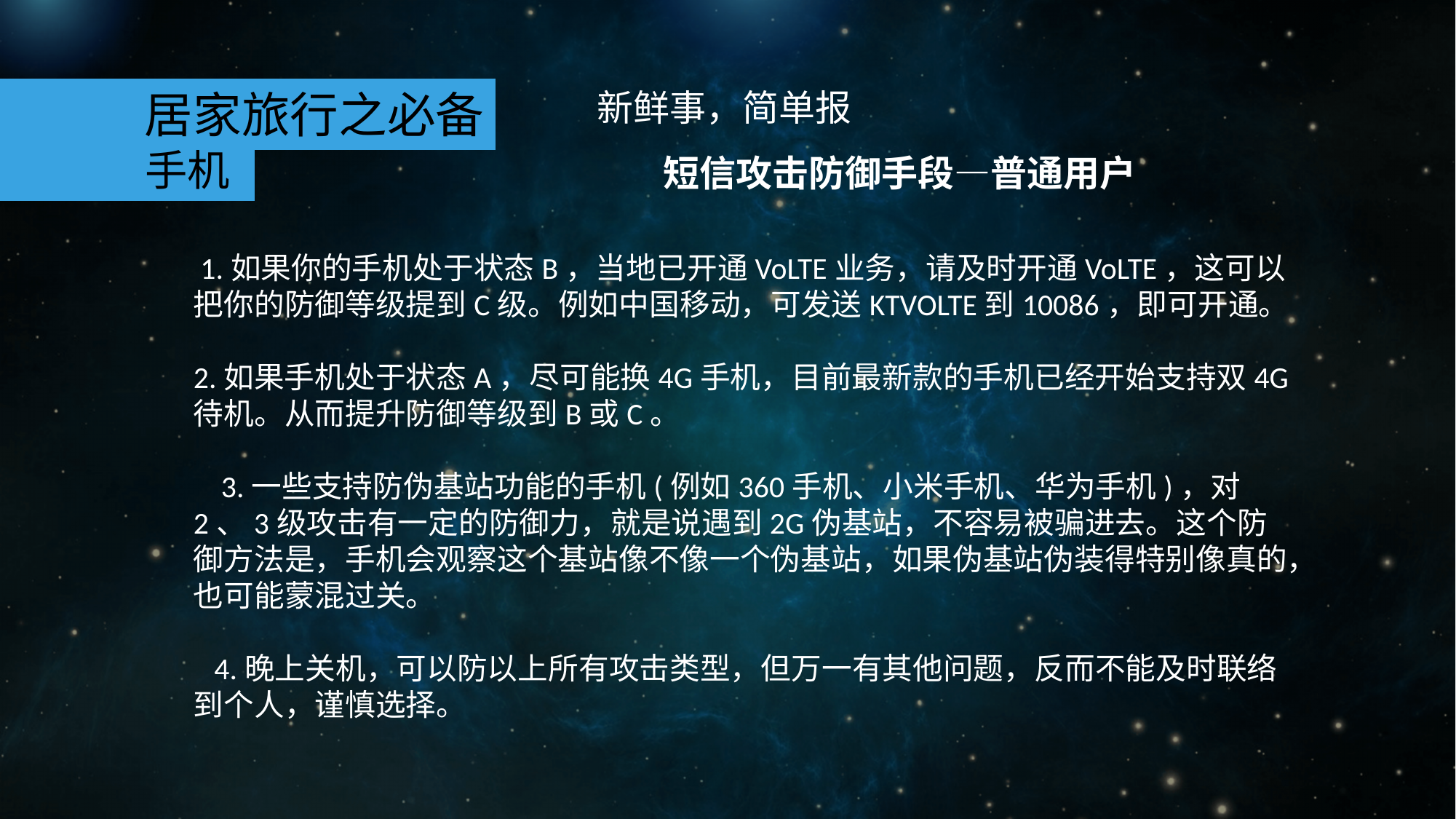

新鲜事，简单报
       短信攻击防御手段—普通用户

居家旅行之必备

手机
 1.如果你的手机处于状态B，当地已开通VoLTE业务，请及时开通VoLTE，这可以把你的防御等级提到C级。例如中国移动，可发送KTVOLTE到10086，即可开通。

2.如果手机处于状态A，尽可能换4G手机，目前最新款的手机已经开始支持双4G待机。从而提升防御等级到B或C。

    3.一些支持防伪基站功能的手机(例如360手机、小米手机、华为手机)，对2、3级攻击有一定的防御力，就是说遇到2G伪基站，不容易被骗进去。这个防御方法是，手机会观察这个基站像不像一个伪基站，如果伪基站伪装得特别像真的，也可能蒙混过关。

   4.晚上关机，可以防以上所有攻击类型，但万一有其他问题，反而不能及时联络到个人，谨慎选择。